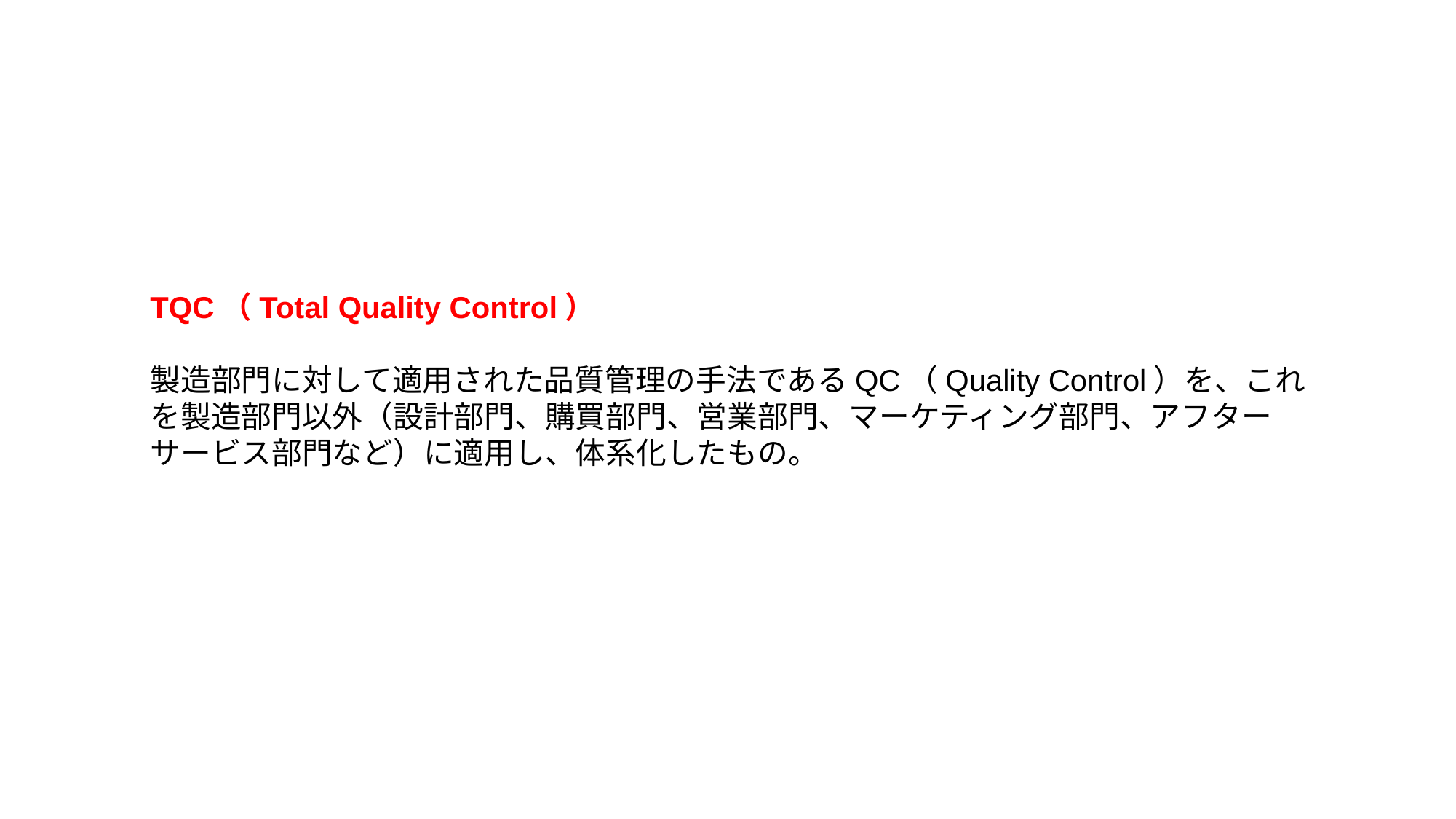

TQC（Total Quality Control）

製造部門に対して適用された品質管理の手法であるQC（Quality Control）を、これを製造部門以外（設計部門、購買部門、営業部門、マーケティング部門、アフターサービス部門など）に適用し、体系化したもの。